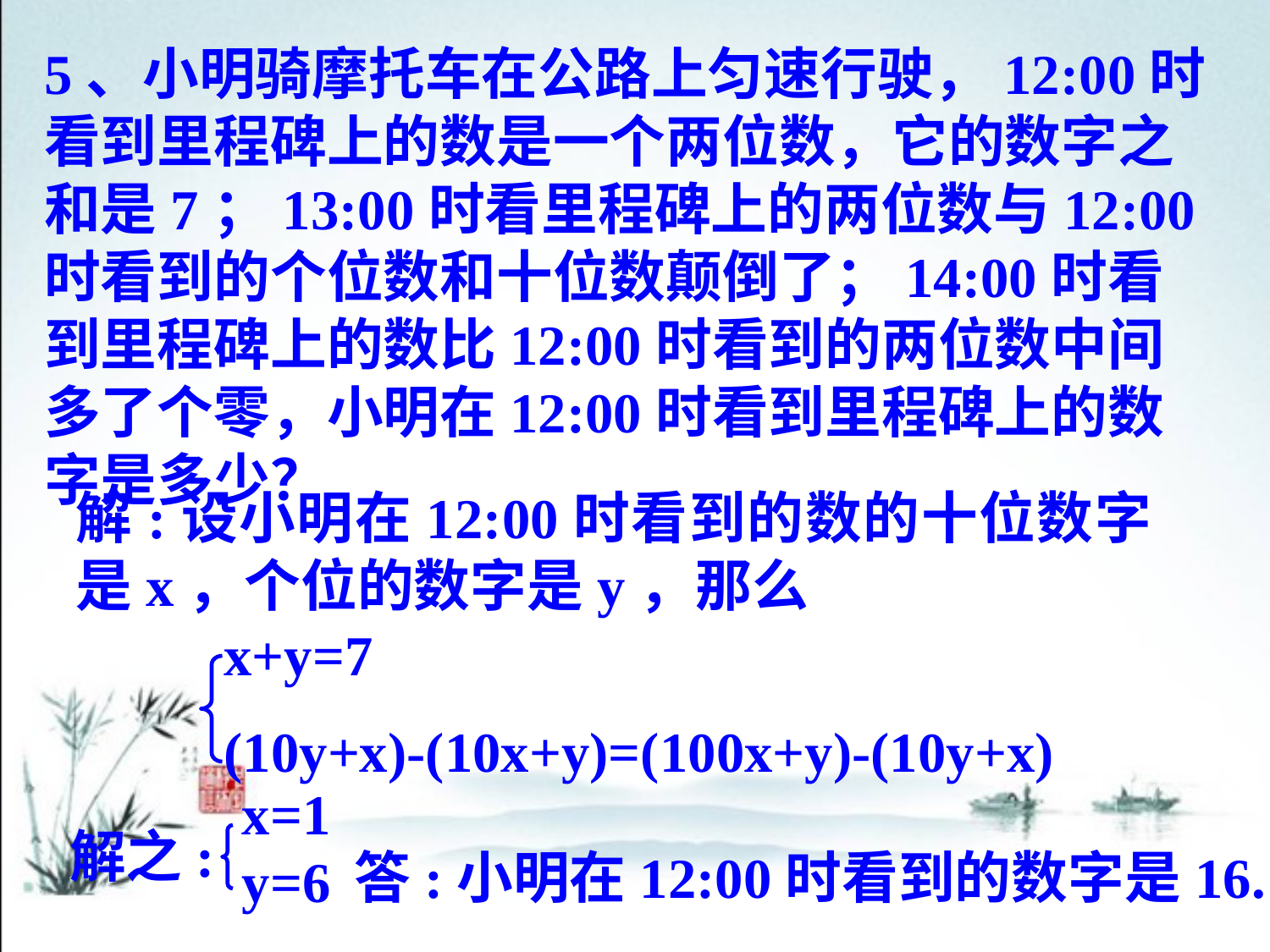

5、小明骑摩托车在公路上匀速行驶，12:00时看到里程碑上的数是一个两位数，它的数字之和是7；13:00时看里程碑上的两位数与12:00时看到的个位数和十位数颠倒了；14:00时看到里程碑上的数比12:00时看到的两位数中间多了个零，小明在12:00时看到里程碑上的数字是多少？
解:设小明在12:00时看到的数的十位数字是x，个位的数字是y，那么
x+y=7
(10y+x)-(10x+y)=(100x+y)-(10y+x)

  x=1
  y=6

解之:
答:小明在12:00时看到的数字是16.